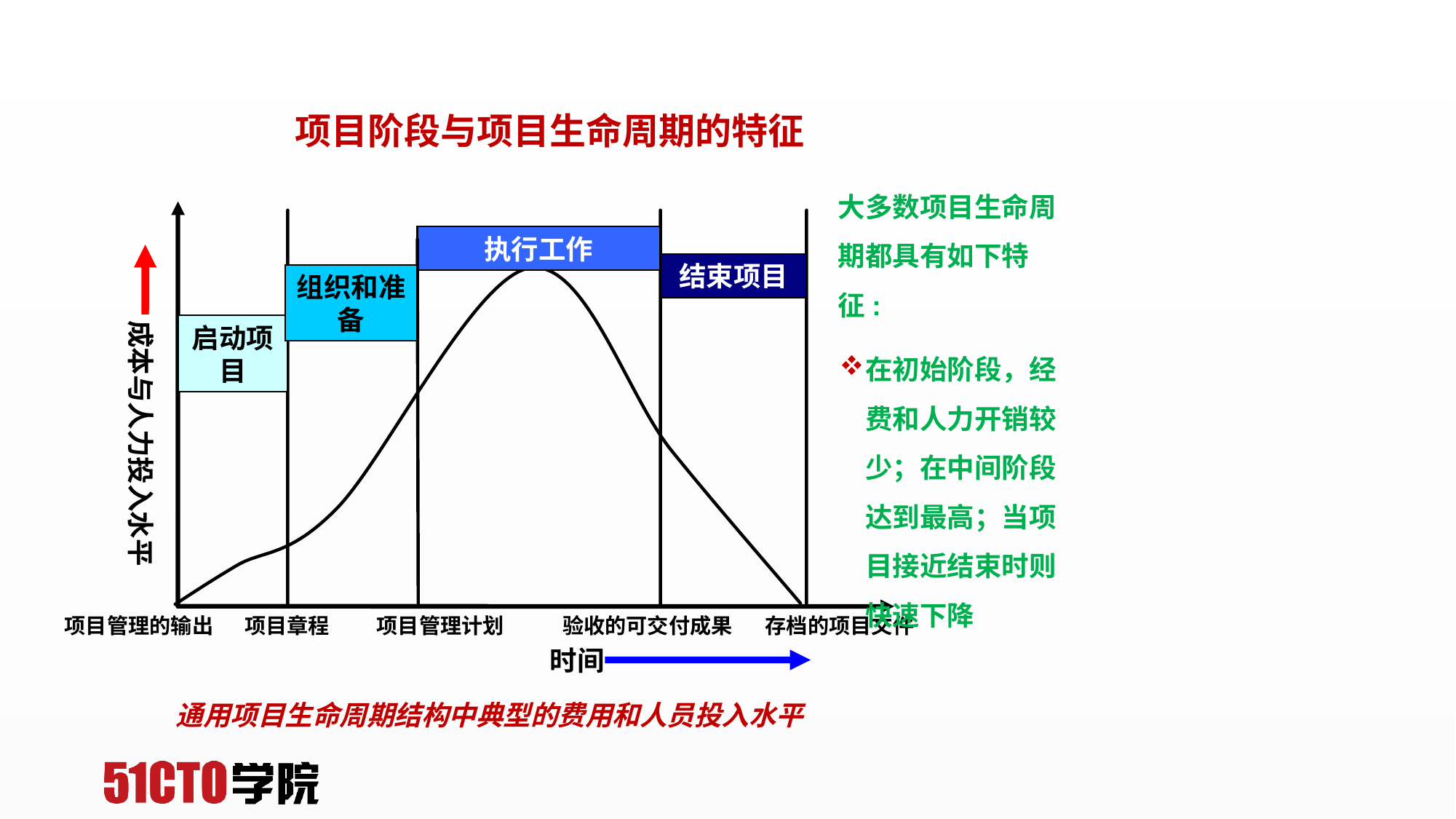

# 项目阶段与项目生命周期的特征
大多数项目生命周期都具有如下特征:
在初始阶段，经费和人力开销较少；在中间阶段达到最高；当项目接近结束时则快速下降

执行工作

结束项目

组织和准备
成本与人力投入水平
启动项目

项目管理的输出
项目章程
项目管理计划
验收的可交付成果
存档的项目文件
时间

通用项目生命周期结构中典型的费用和人员投入水平